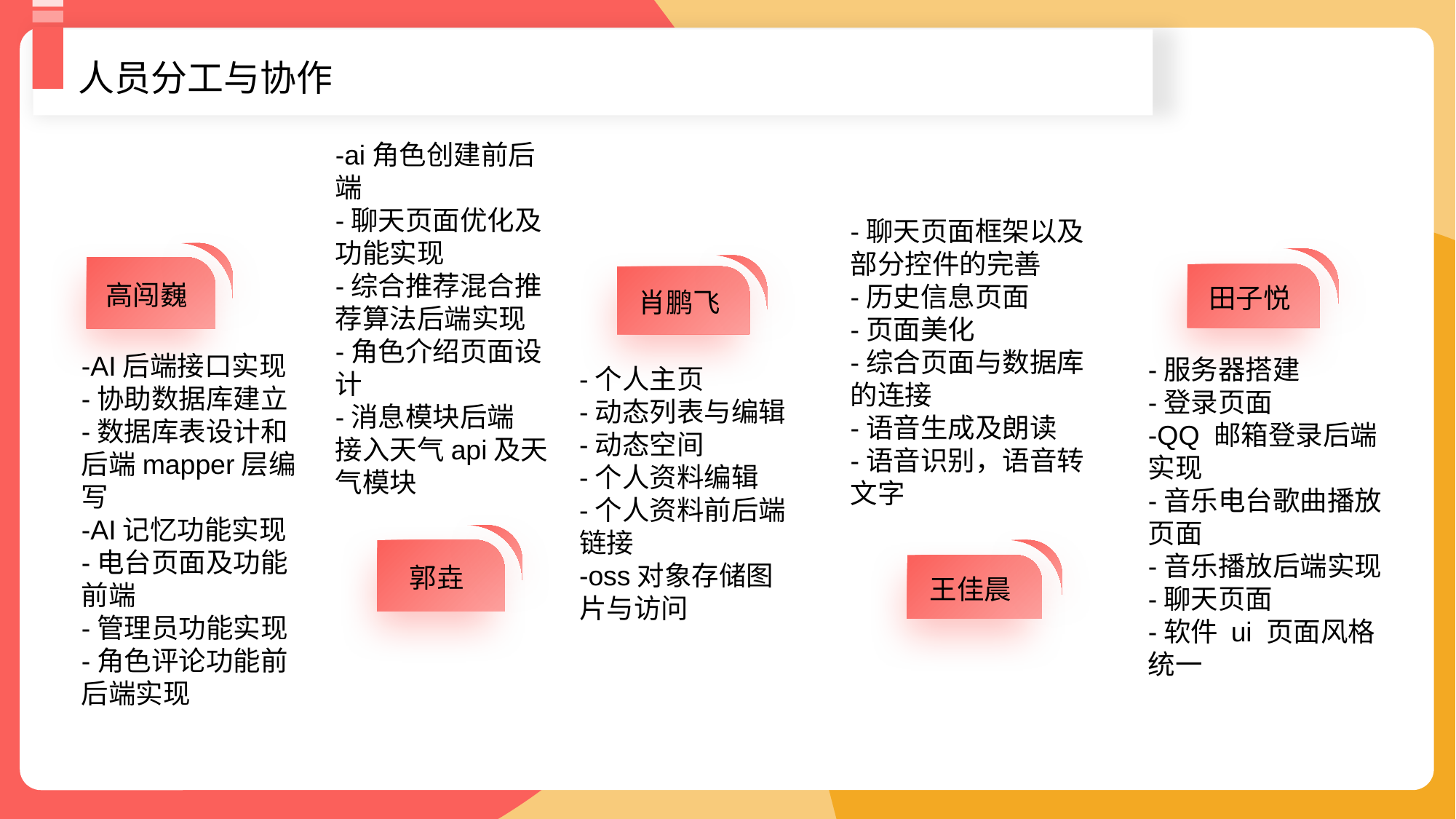

人员分工与协作
-ai角色创建前后端
-聊天页面优化及功能实现
-综合推荐混合推荐算法后端实现
-角色介绍页面设计
-消息模块后端
接入天气api及天气模块
-聊天页面框架以及部分控件的完善
-历史信息页面
-页面美化
-综合页面与数据库的连接
-语音生成及朗读
-语音识别，语音转文字

高闯巍
田子悦
肖鹏飞
-AI后端接口实现
-协助数据库建立
-数据库表设计和后端mapper层编写
-AI记忆功能实现
-电台页面及功能前端
-管理员功能实现
-角色评论功能前后端实现

-服务器搭建
-登录页面
-QQ 邮箱登录后端实现
-音乐电台歌曲播放页面
-音乐播放后端实现
-聊天页面
-软件 ui 页面风格统一
-个人主页
-动态列表与编辑
-动态空间
-个人资料编辑
-个人资料前后端链接
-oss对象存储图片与访问

郭垚

王佳晨